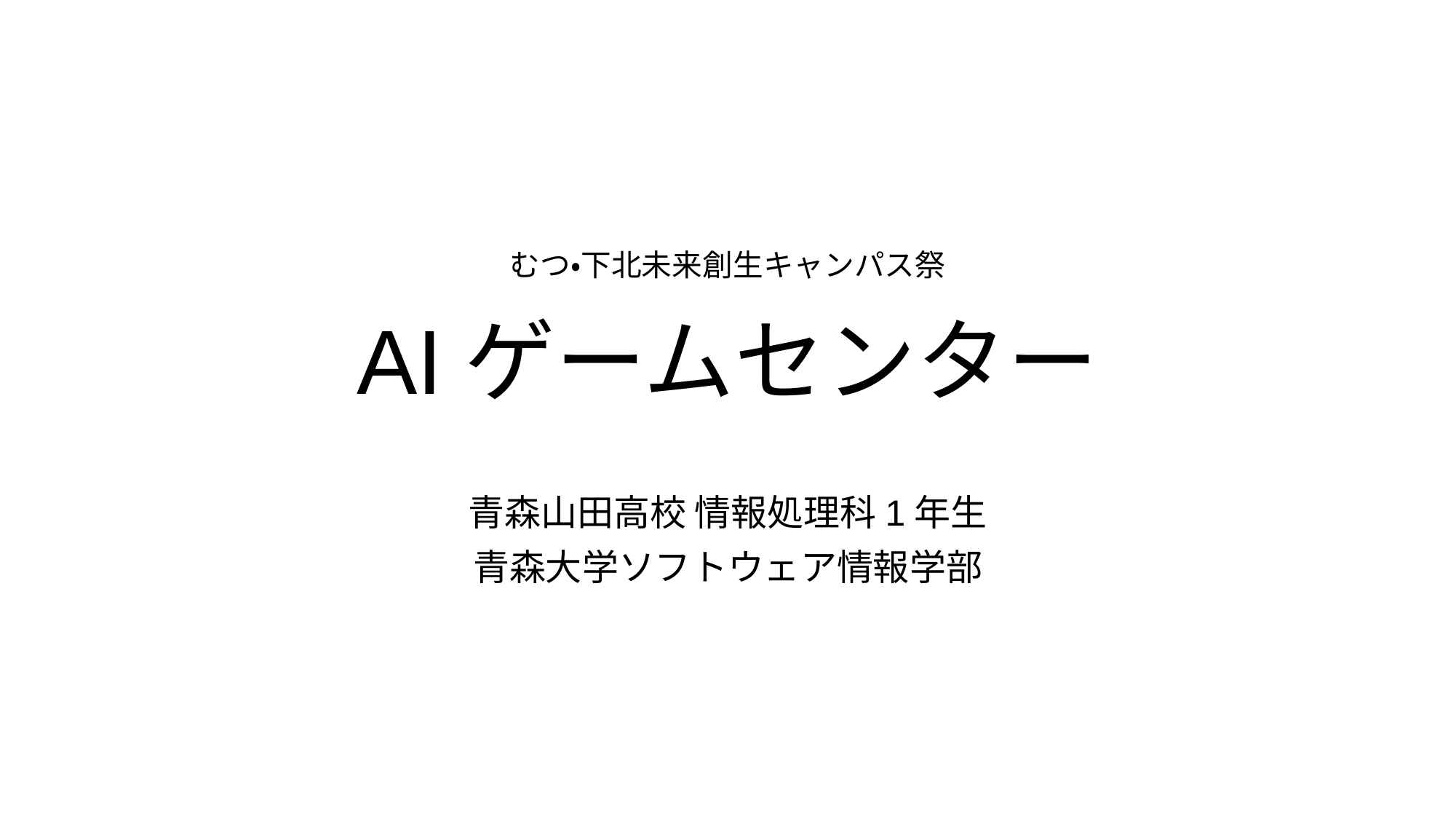

# むつ・下北未来創生キャンパス祭 AIゲームセンター

青森山田高校 情報処理科1年生
青森大学ソフトウェア情報学部